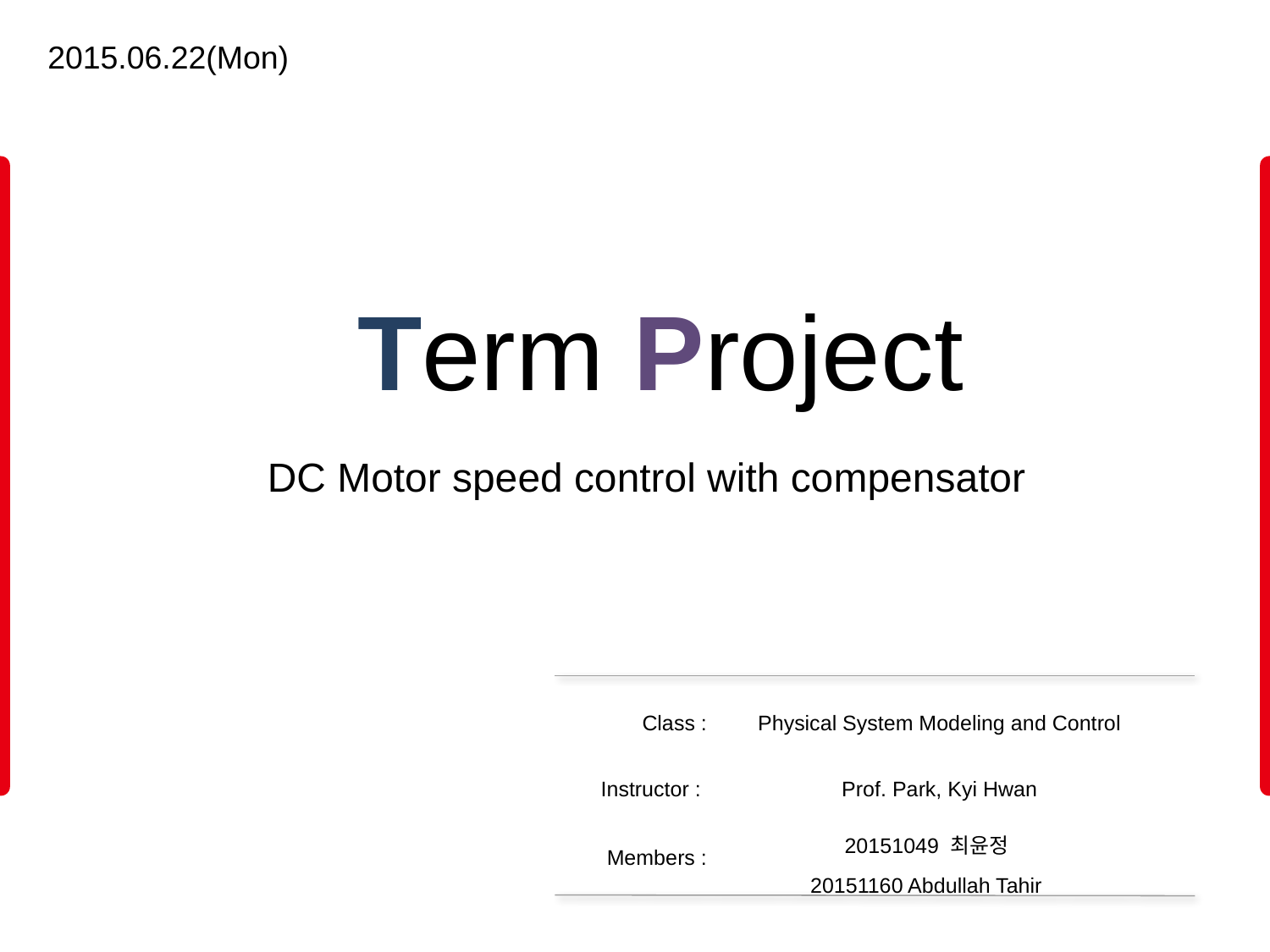

2015.06.22(Mon)

Term Project
DC Motor speed control with compensator
|  |  |
| --- | --- |
| Class : | Physical System Modeling and Control |
| Instructor : | Prof. Park, Kyi Hwan |
| Members : | 20151049 최윤정 20151160 Abdullah Tahir |
|  |  |
|  |  |
|  |  |